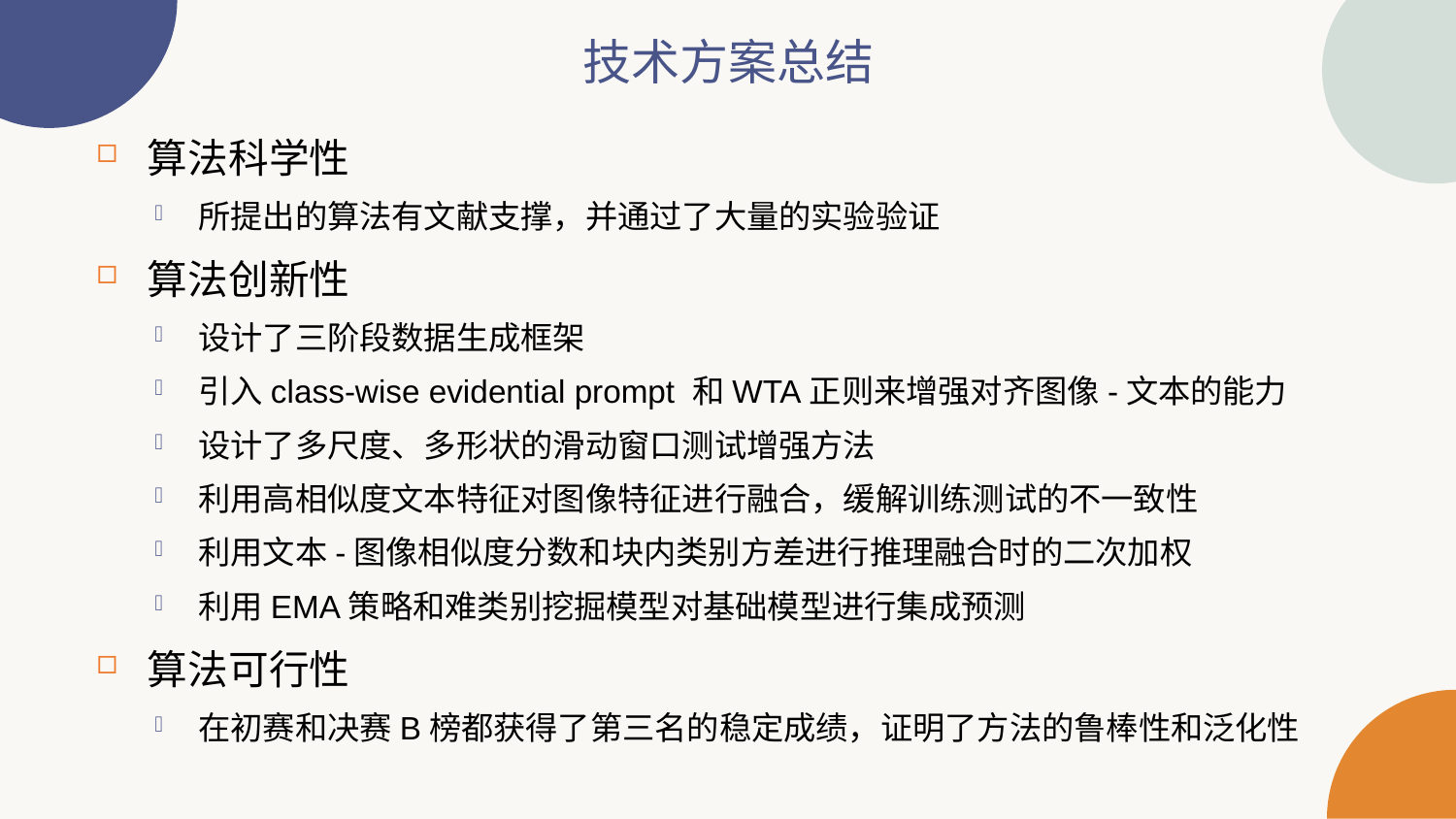

技术方案总结
算法科学性
所提出的算法有文献支撑，并通过了大量的实验验证
算法创新性
设计了三阶段数据生成框架
引入class-wise evidential prompt 和WTA正则来增强对齐图像-文本的能力
设计了多尺度、多形状的滑动窗口测试增强方法
利用高相似度文本特征对图像特征进行融合，缓解训练测试的不一致性
利用文本-图像相似度分数和块内类别方差进行推理融合时的二次加权
利用EMA策略和难类别挖掘模型对基础模型进行集成预测
算法可行性
在初赛和决赛B榜都获得了第三名的稳定成绩，证明了方法的鲁棒性和泛化性